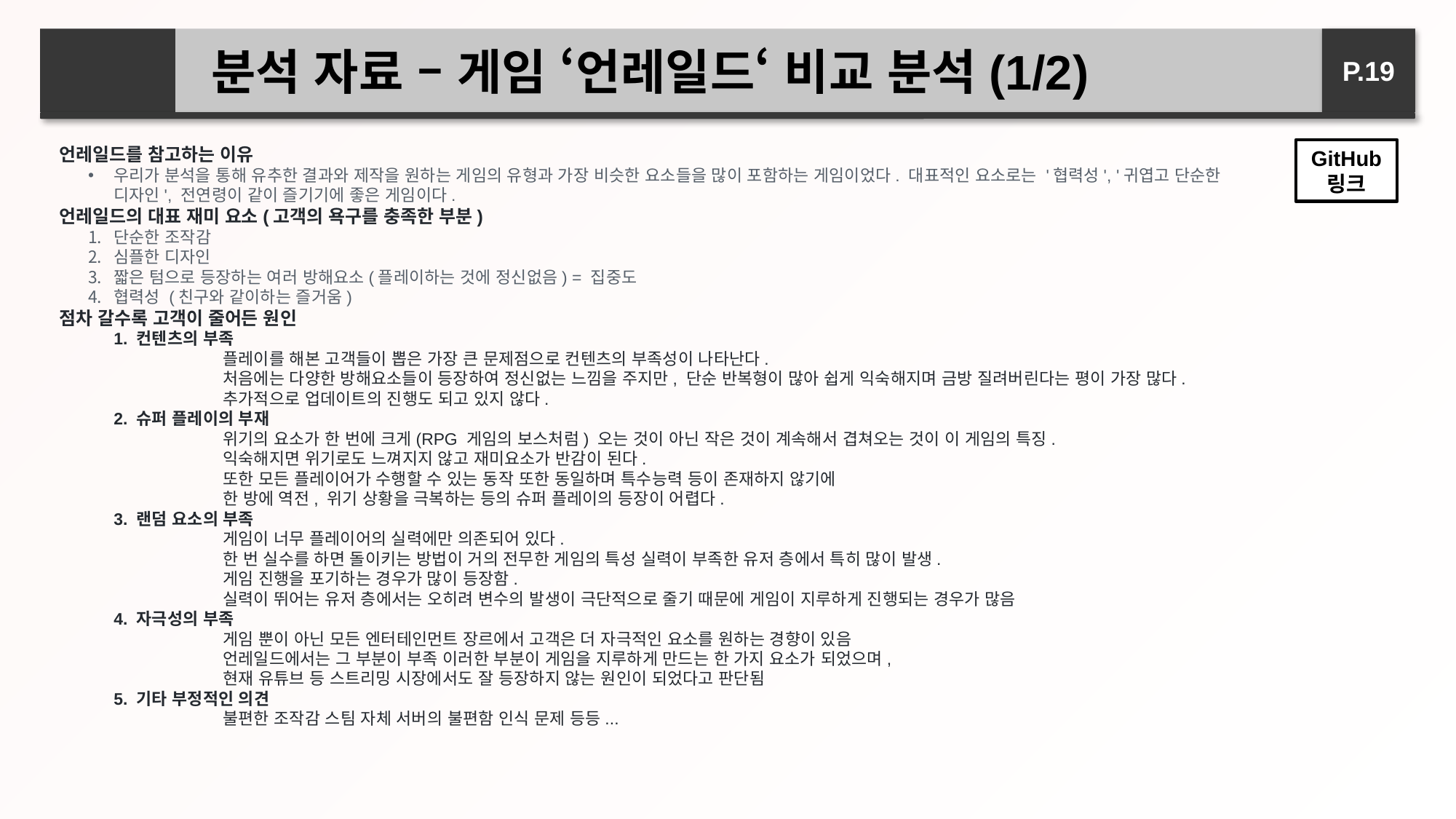

분석 자료 – 게임 ‘언레일드‘ 비교 분석(1/2)
P.19

언레일드를 참고하는 이유
우리가 분석을 통해 유추한 결과와 제작을 원하는 게임의 유형과 가장 비슷한 요소들을 많이 포함하는 게임이었다. 대표적인 요소로는 '협력성', '귀엽고 단순한 디자인', 전연령이 같이 즐기기에 좋은 게임이다.
언레일드의 대표 재미 요소(고객의 욕구를 충족한 부분)
단순한 조작감
심플한 디자인
짧은 텀으로 등장하는 여러 방해요소(플레이하는 것에 정신없음) = 집중도
협력성 (친구와 같이하는 즐거움)
점차 갈수록 고객이 줄어든 원인
1. 컨텐츠의 부족
	플레이를 해본 고객들이 뽑은 가장 큰 문제점으로 컨텐츠의 부족성이 나타난다.
	처음에는 다양한 방해요소들이 등장하여 정신없는 느낌을 주지만, 단순 반복형이 많아 쉽게 익숙해지며 금방 질려버린다는 평이 가장 많다.
	추가적으로 업데이트의 진행도 되고 있지 않다.
2. 슈퍼 플레이의 부재
	위기의 요소가 한 번에 크게(RPG 게임의 보스처럼) 오는 것이 아닌 작은 것이 계속해서 겹쳐오는 것이 이 게임의 특징.
	익숙해지면 위기로도 느껴지지 않고 재미요소가 반감이 된다.
	또한 모든 플레이어가 수행할 수 있는 동작 또한 동일하며 특수능력 등이 존재하지 않기에
	한 방에 역전, 위기 상황을 극복하는 등의 슈퍼 플레이의 등장이 어렵다.
3. 랜덤 요소의 부족
	게임이 너무 플레이어의 실력에만 의존되어 있다.
	한 번 실수를 하면 돌이키는 방법이 거의 전무한 게임의 특성 실력이 부족한 유저 층에서 특히 많이 발생.
	게임 진행을 포기하는 경우가 많이 등장함.
	실력이 뛰어는 유저 층에서는 오히려 변수의 발생이 극단적으로 줄기 때문에 게임이 지루하게 진행되는 경우가 많음
4. 자극성의 부족
	게임 뿐이 아닌 모든 엔터테인먼트 장르에서 고객은 더 자극적인 요소를 원하는 경향이 있음
	언레일드에서는 그 부분이 부족 이러한 부분이 게임을 지루하게 만드는 한 가지 요소가 되었으며,
	현재 유튜브 등 스트리밍 시장에서도 잘 등장하지 않는 원인이 되었다고 판단됨
5. 기타 부정적인 의견
	불편한 조작감 스팀 자체 서버의 불편함 인식 문제 등등...
GitHub 링크